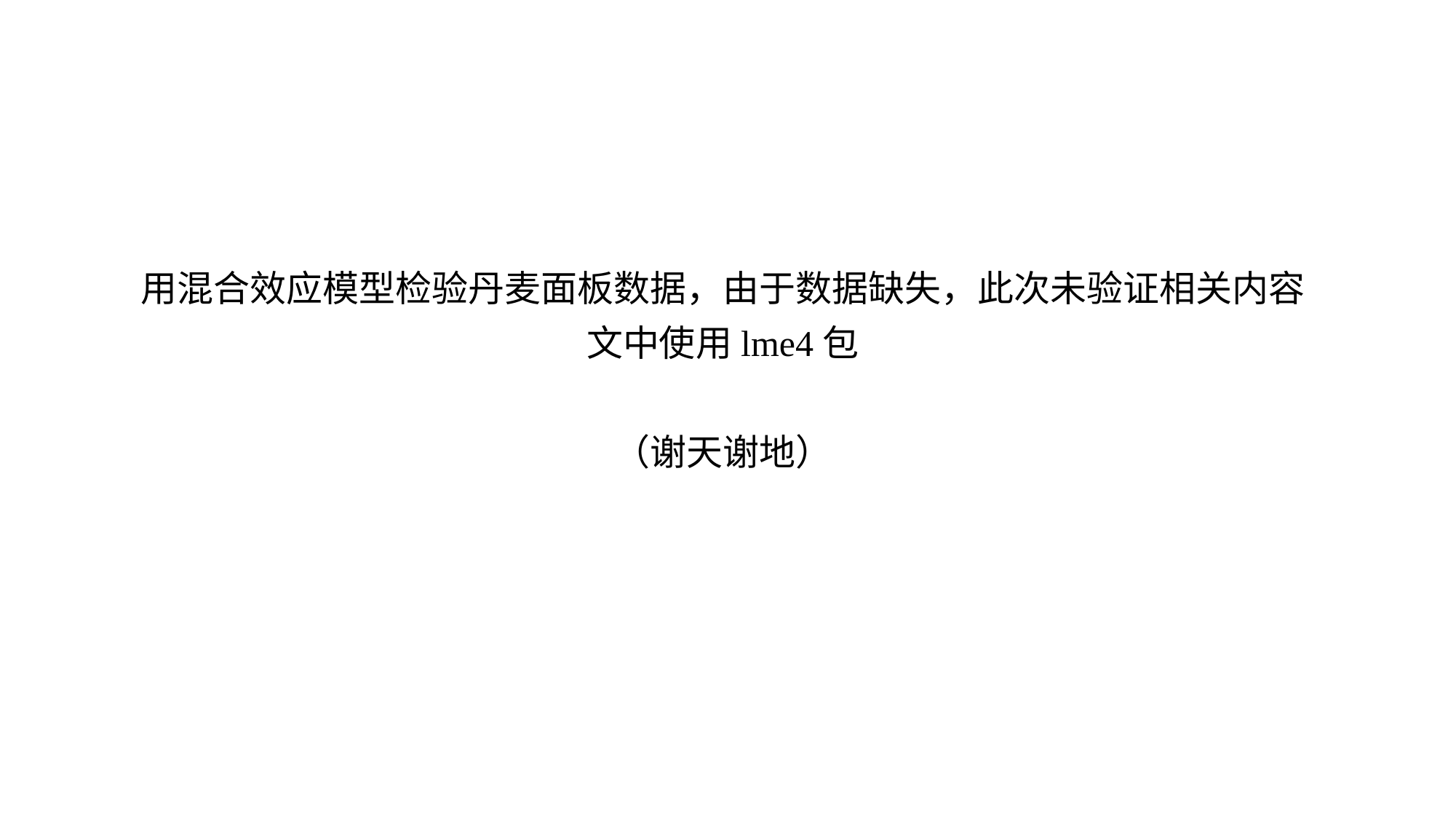

用混合效应模型检验丹麦面板数据，由于数据缺失，此次未验证相关内容
文中使用lme4包

（谢天谢地）